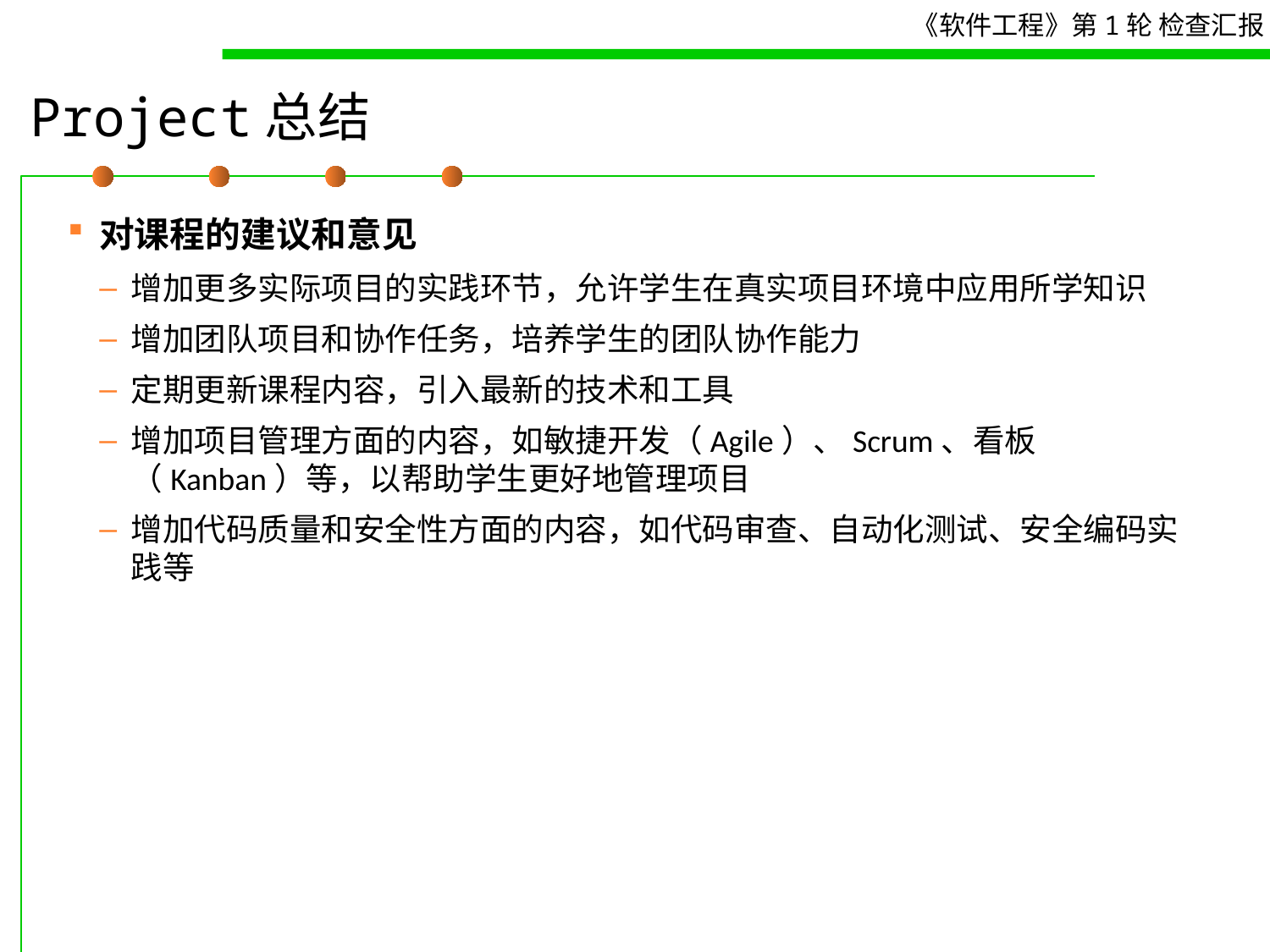

# Project总结
对课程的建议和意见
增加更多实际项目的实践环节，允许学生在真实项目环境中应用所学知识
增加团队项目和协作任务，培养学生的团队协作能力
定期更新课程内容，引入最新的技术和工具
增加项目管理方面的内容，如敏捷开发（Agile）、Scrum、看板（Kanban）等，以帮助学生更好地管理项目
增加代码质量和安全性方面的内容，如代码审查、自动化测试、安全编码实践等